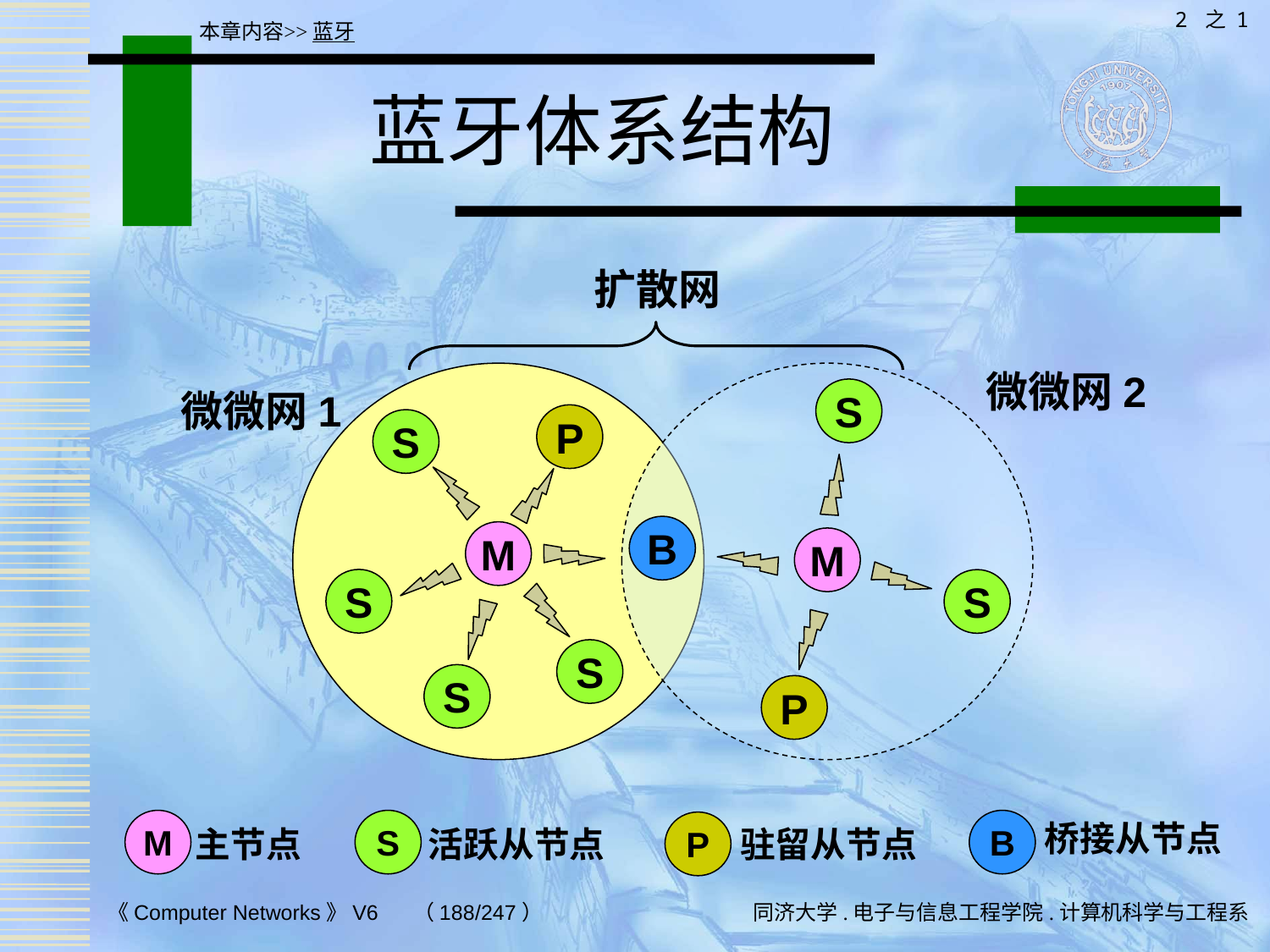

2 之 1
本章内容>>蓝牙
# 蓝牙体系结构

扩散网
微微网2

微微网1
S
P
S

B
M
M

S
S

S
S
P
M
S
B
桥接从节点
P
主节点
活跃从节点
驻留从节点